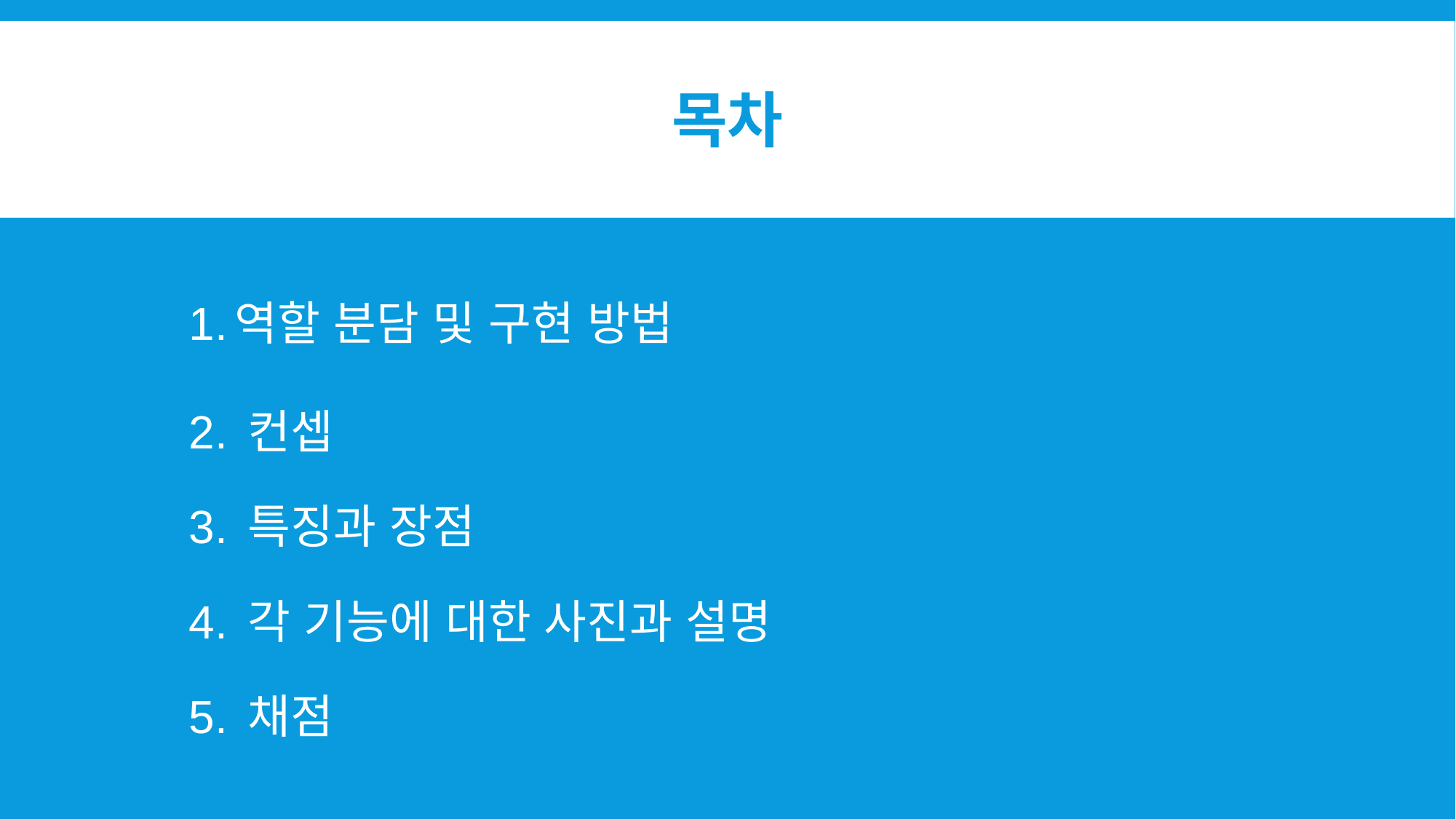

# 목차
1.역할 분담 및 구현 방법
2. 컨셉
3. 특징과 장점
4. 각 기능에 대한 사진과 설명
5. 채점